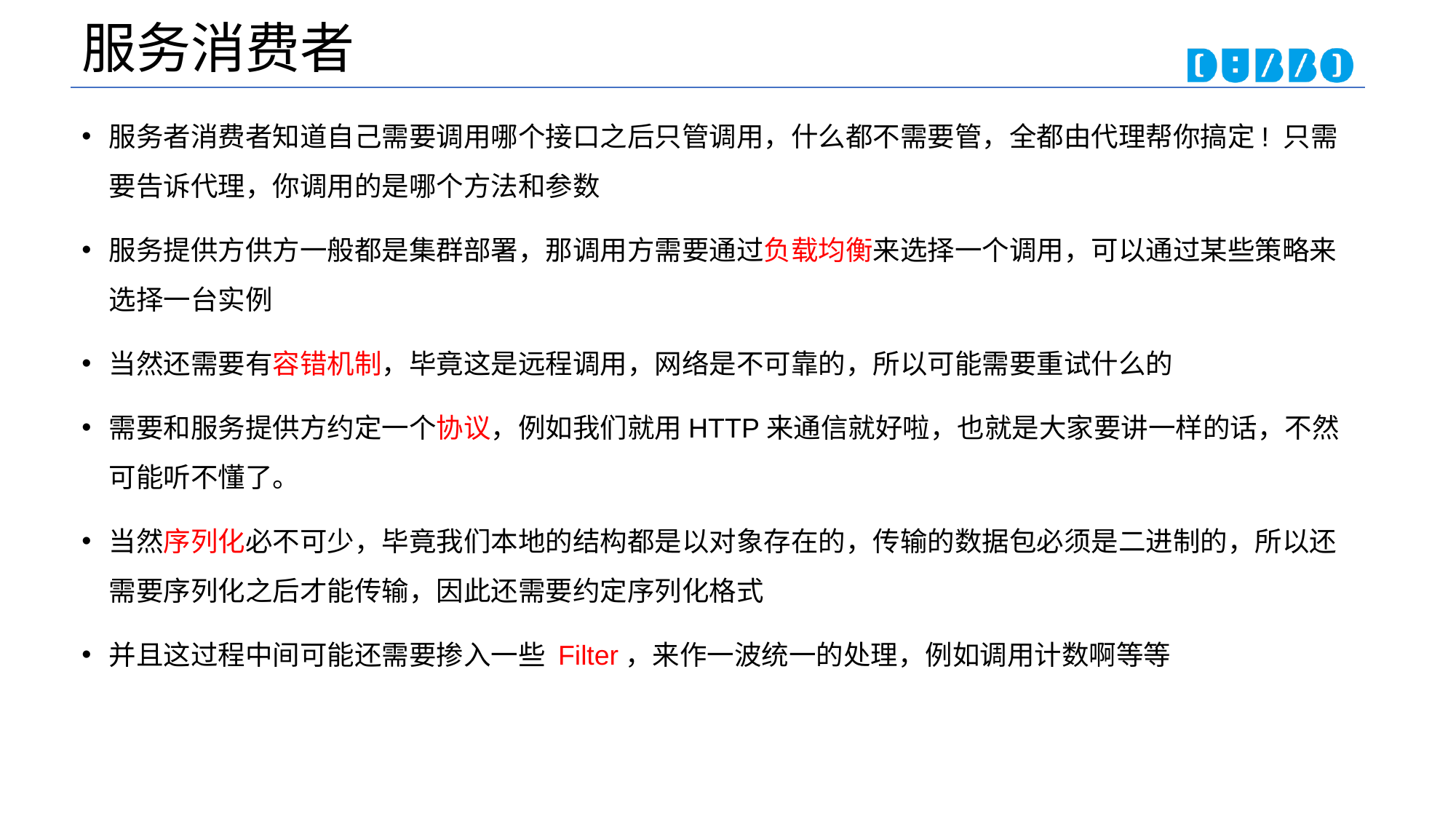

# 服务消费者
服务者消费者知道自己需要调用哪个接口之后只管调用，什么都不需要管，全都由代理帮你搞定! 只需要告诉代理，你调用的是哪个方法和参数
服务提供方供方一般都是集群部署，那调用方需要通过负载均衡来选择一个调用，可以通过某些策略来选择一台实例
当然还需要有容错机制，毕竟这是远程调用，网络是不可靠的，所以可能需要重试什么的
需要和服务提供方约定一个协议，例如我们就用HTTP来通信就好啦，也就是大家要讲一样的话，不然可能听不懂了。
当然序列化必不可少，毕竟我们本地的结构都是以对象存在的，传输的数据包必须是二进制的，所以还需要序列化之后才能传输，因此还需要约定序列化格式
并且这过程中间可能还需要掺入一些 Filter，来作一波统一的处理，例如调用计数啊等等